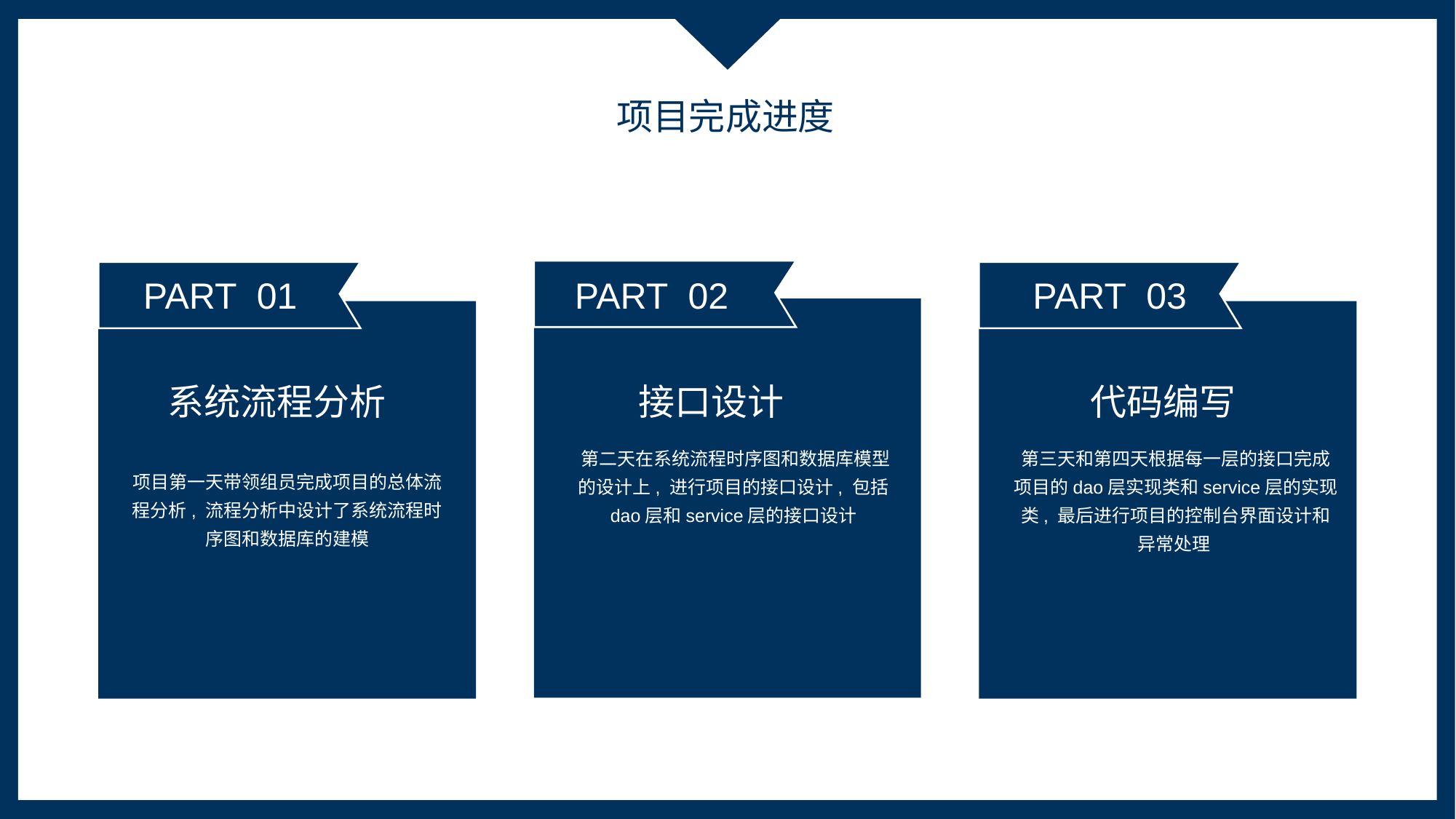

项目完成进度

PART  01
PART  02
PART  03

系统流程分析
接口设计
代码编写
第二天在系统流程时序图和数据库模型的设计上, 进行项目的接口设计, 包括dao层和service层的接口设计

第三天和第四天根据每一层的接口完成项目的dao层实现类和service层的实现类, 最后进行项目的控制台界面设计和异常处理

项目第一天带领组员完成项目的总体流程分析, 流程分析中设计了系统流程时序图和数据库的建模